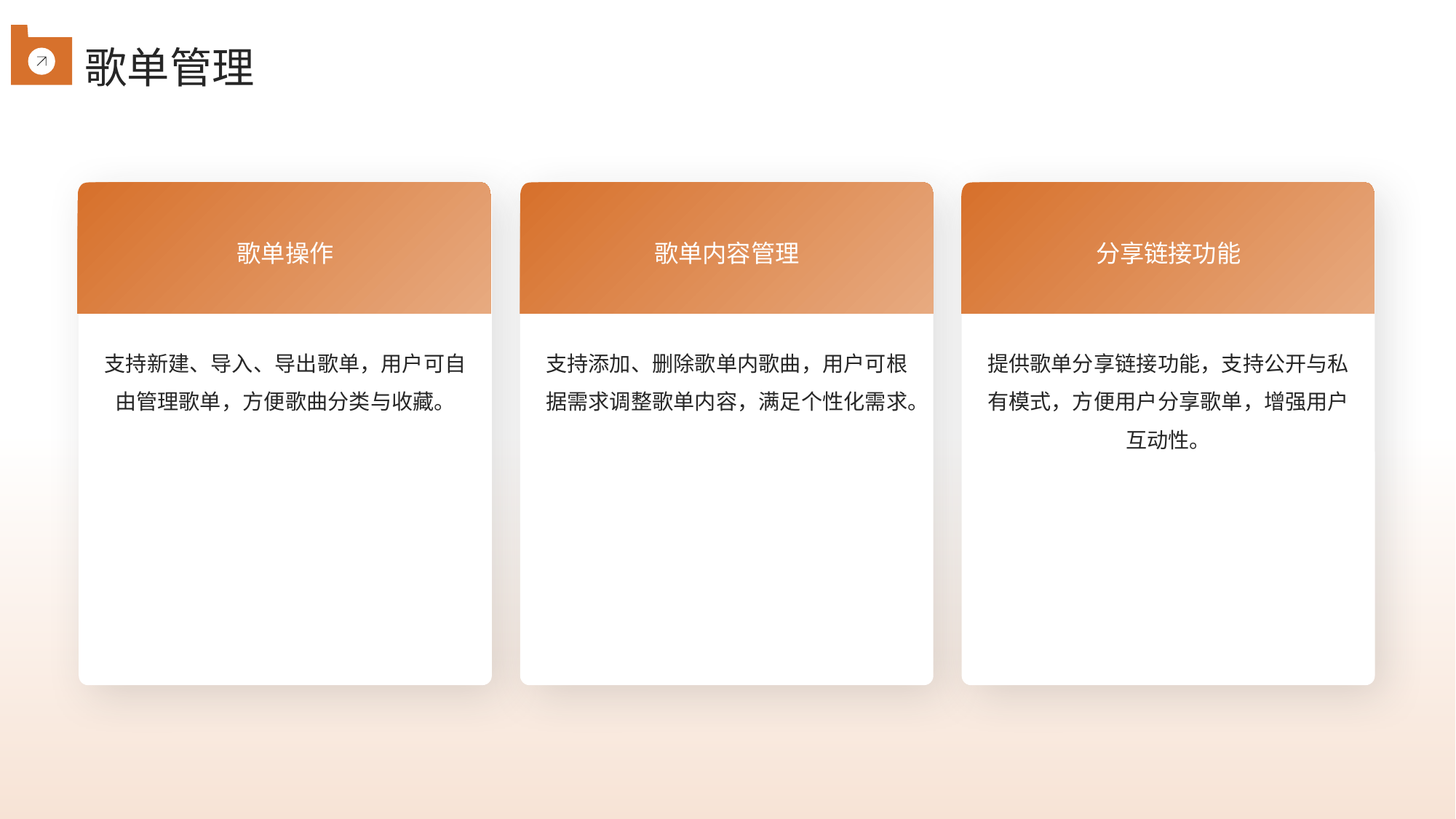

歌单管理

歌单操作
歌单内容管理
分享链接功能
支持添加、删除歌单内歌曲，用户可根据需求调整歌单内容，满足个性化需求。
提供歌单分享链接功能，支持公开与私有模式，方便用户分享歌单，增强用户互动性。
支持新建、导入、导出歌单，用户可自由管理歌单，方便歌曲分类与收藏。